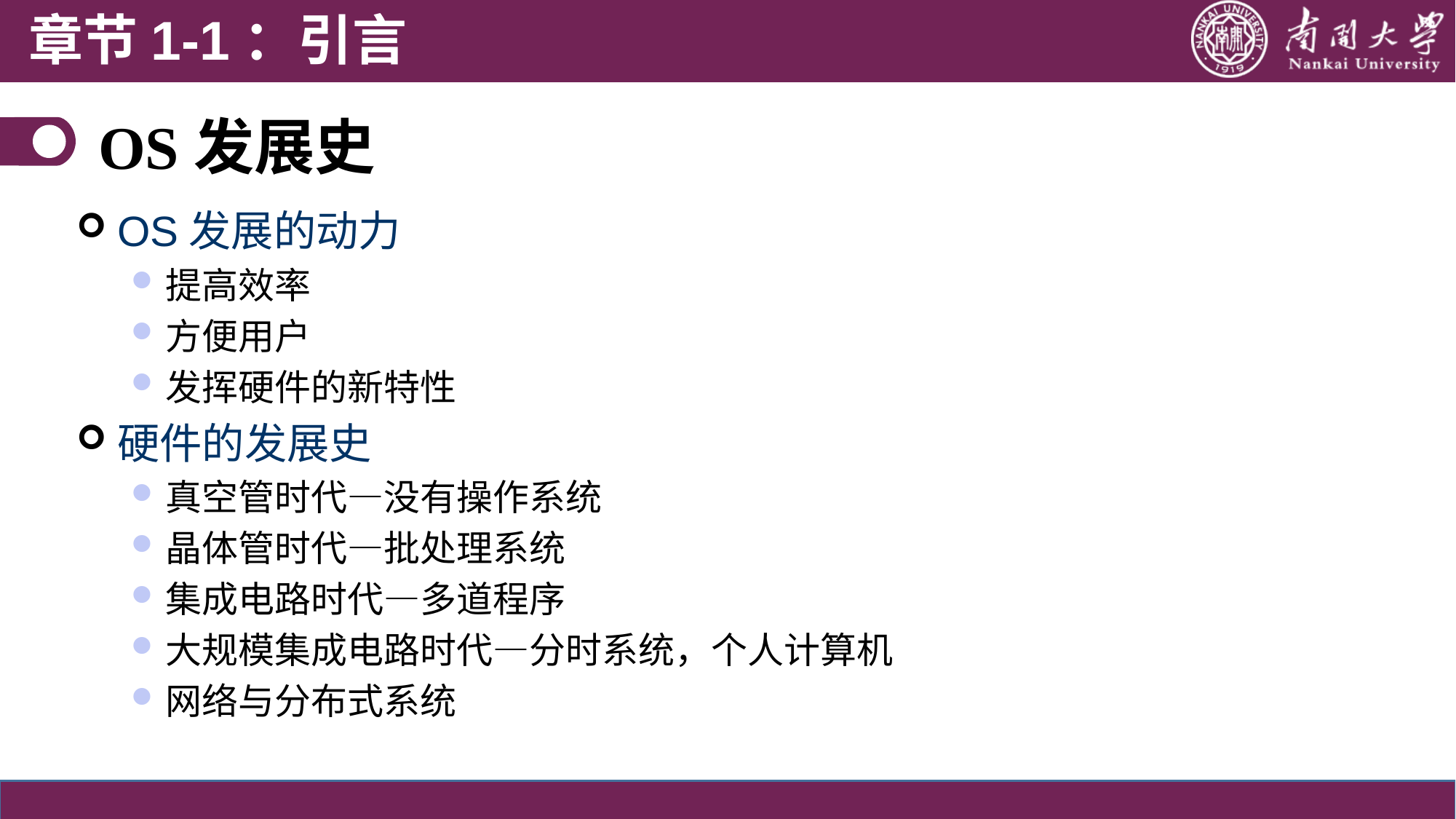

章节1-1：引言
# OS发展史

OS发展的动力
提高效率
方便用户
发挥硬件的新特性
硬件的发展史
真空管时代—没有操作系统
晶体管时代—批处理系统
集成电路时代—多道程序
大规模集成电路时代—分时系统，个人计算机
网络与分布式系统